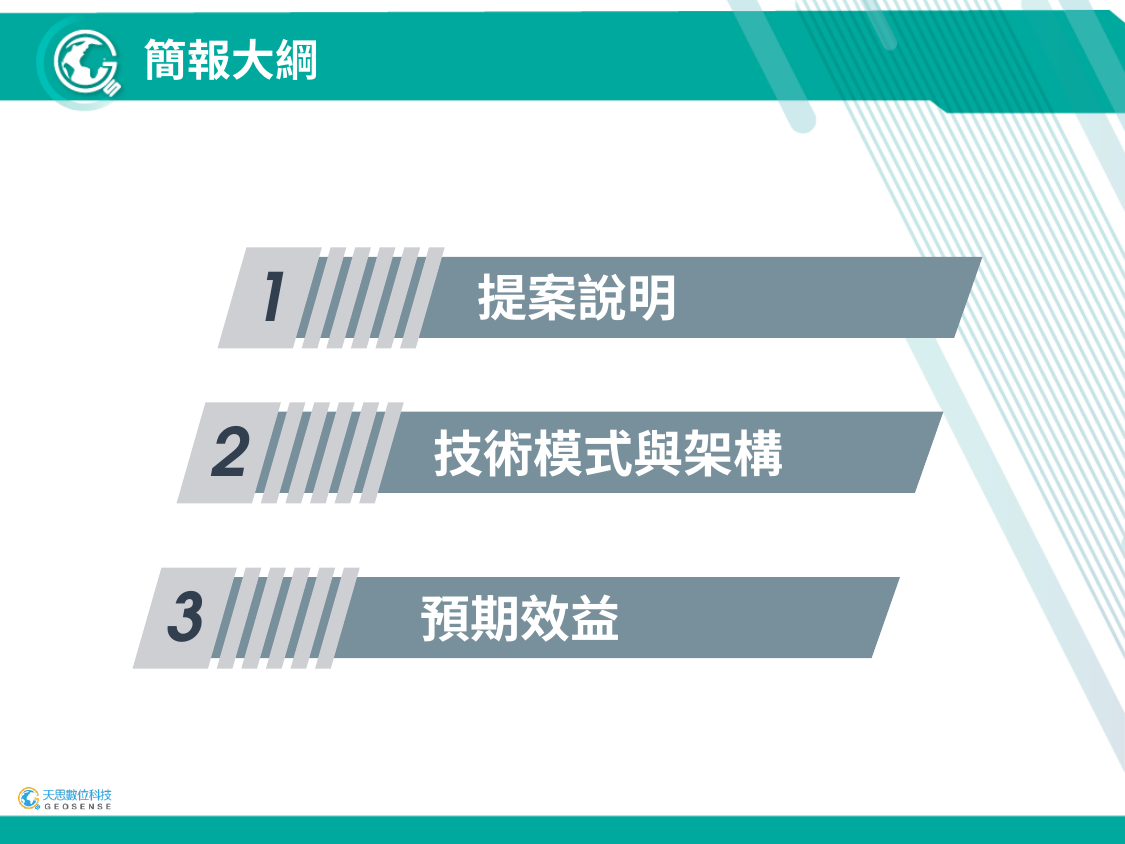

簡報大綱

1

 提案說明

2

技術模式與架構

3

預期效益
2